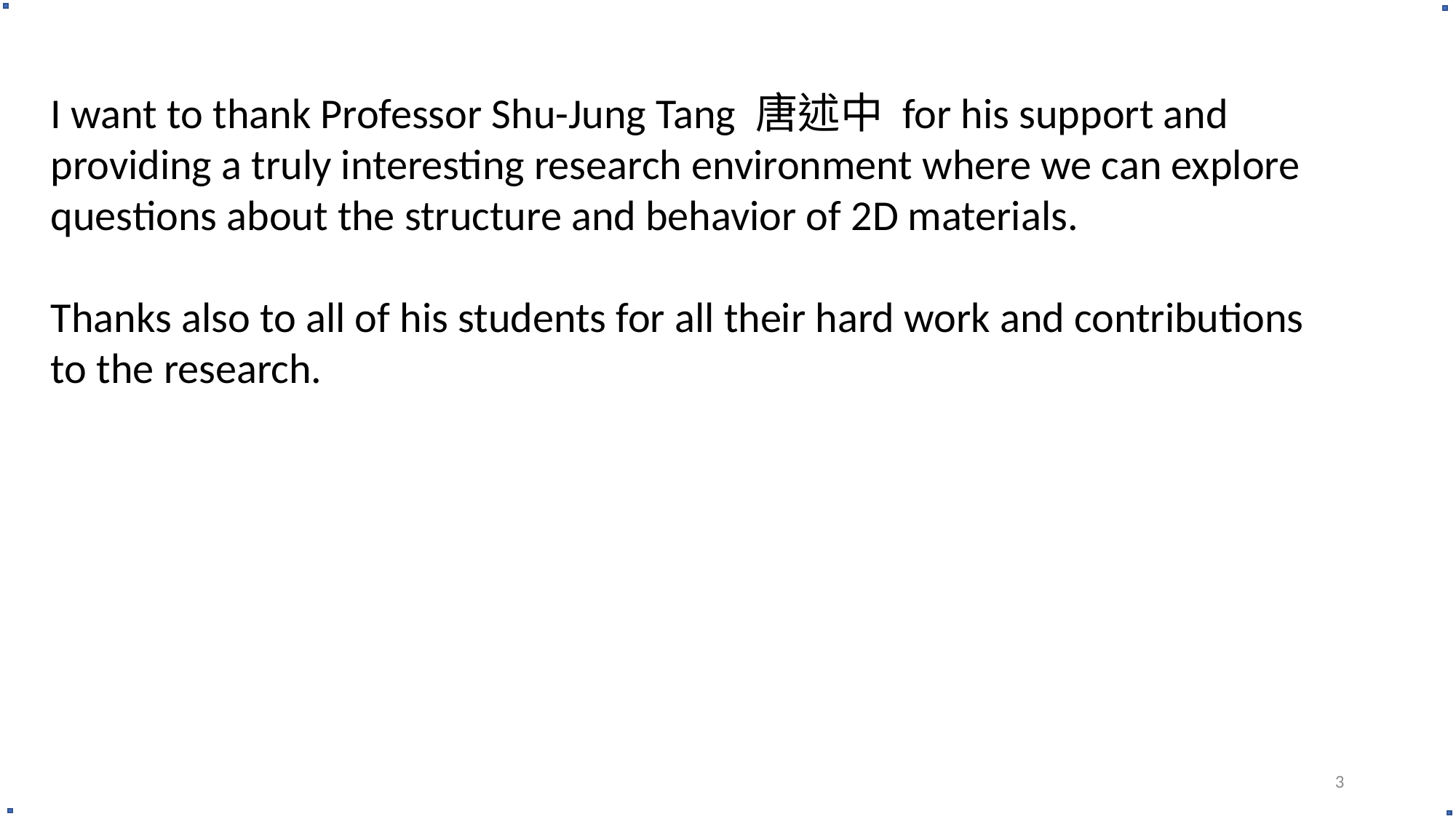

I want to thank Professor Shu-Jung Tang 唐述中 for his support and providing a truly interesting research environment where we can explore questions about the structure and behavior of 2D materials.

Thanks also to all of his students for all their hard work and contributions to the research.

3